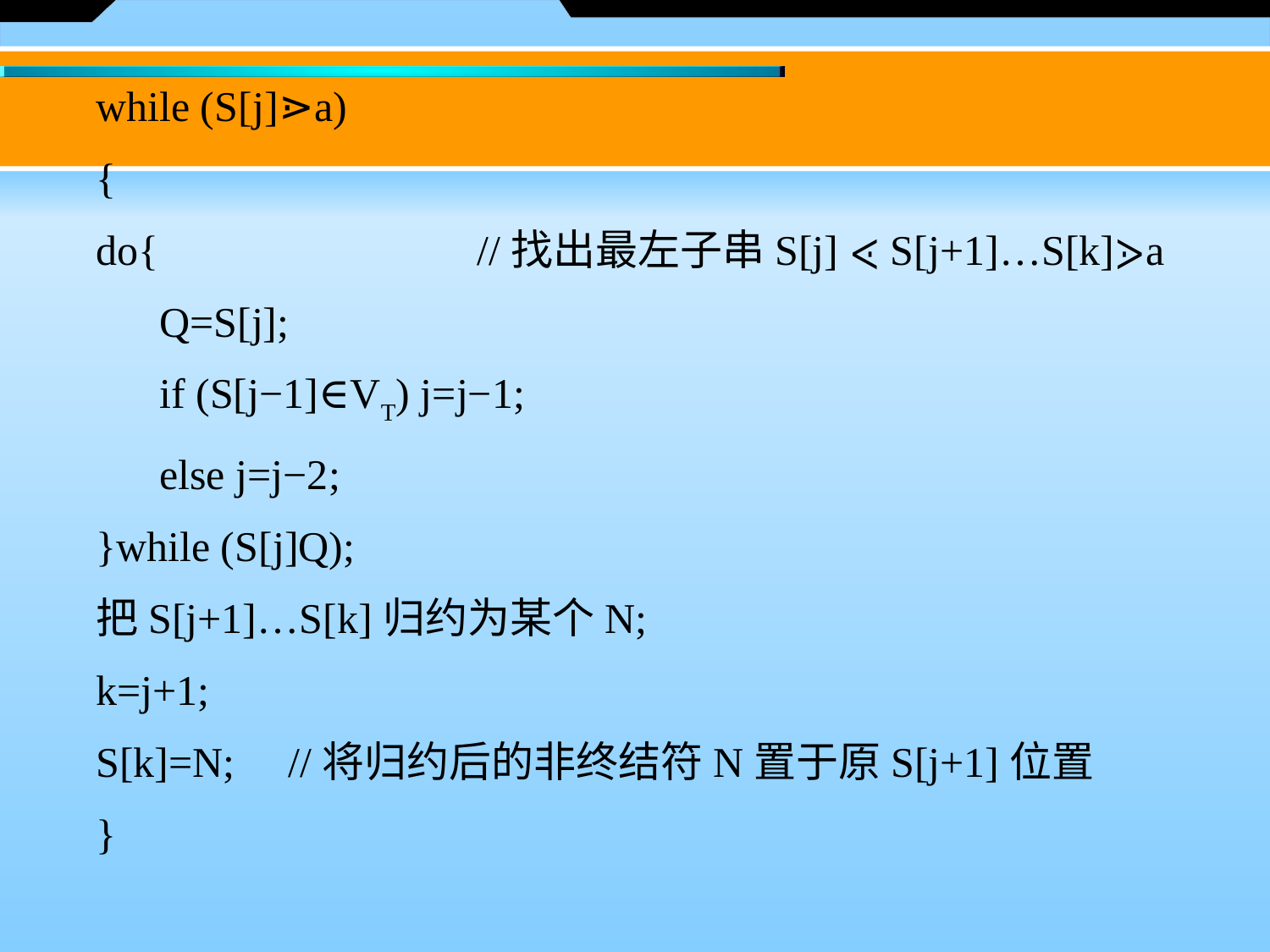

while (S[j]⋗a)
{
do{             		//找出最左子串S[j] ⋖ S[j+1]…S[k]⋗a
Q=S[j];
if (S[j−1]∈VT) j=j−1;
else j=j−2;
}while (S[j]Q);
把S[j+1]…S[k]归约为某个N;
k=j+1;
S[k]=N;     //将归约后的非终结符N置于原S[j+1]位置
}